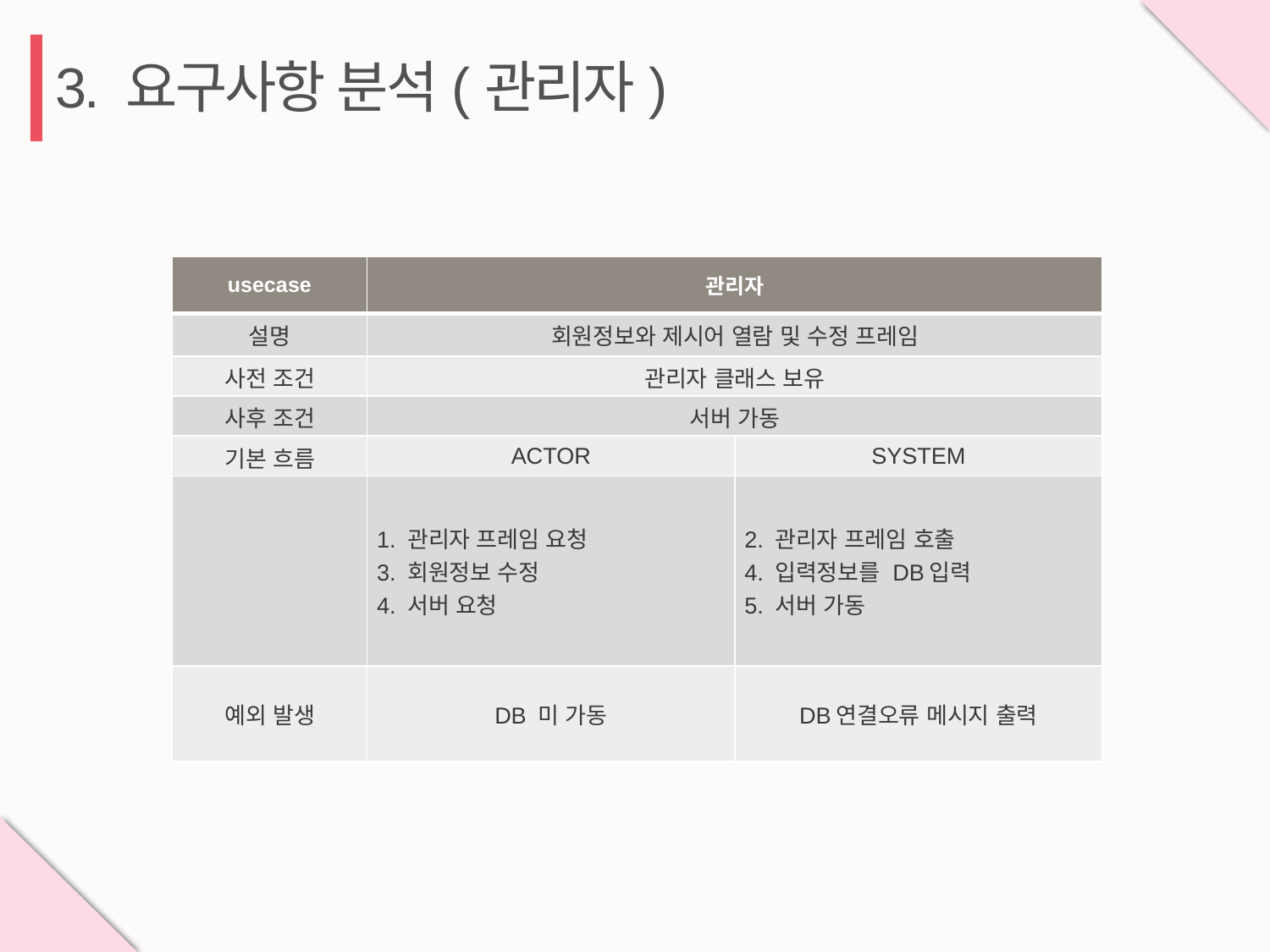

3. 요구사항 분석(관리자)
| usecase | 관리자 |  |
| --- | --- | --- |
| 설명 | 회원정보와 제시어 열람 및 수정 프레임 |  |
| 사전 조건 | 관리자 클래스 보유 |  |
| 사후 조건 | 서버 가동 |  |
| 기본 흐름 | ACTOR | SYSTEM |
|  | 1. 관리자 프레임 요청 3. 회원정보 수정 4. 서버 요청 | 2. 관리자 프레임 호출 4. 입력정보를 DB입력 5. 서버 가동 |
| 예외 발생 | DB 미 가동 | DB연결오류 메시지 출력 |